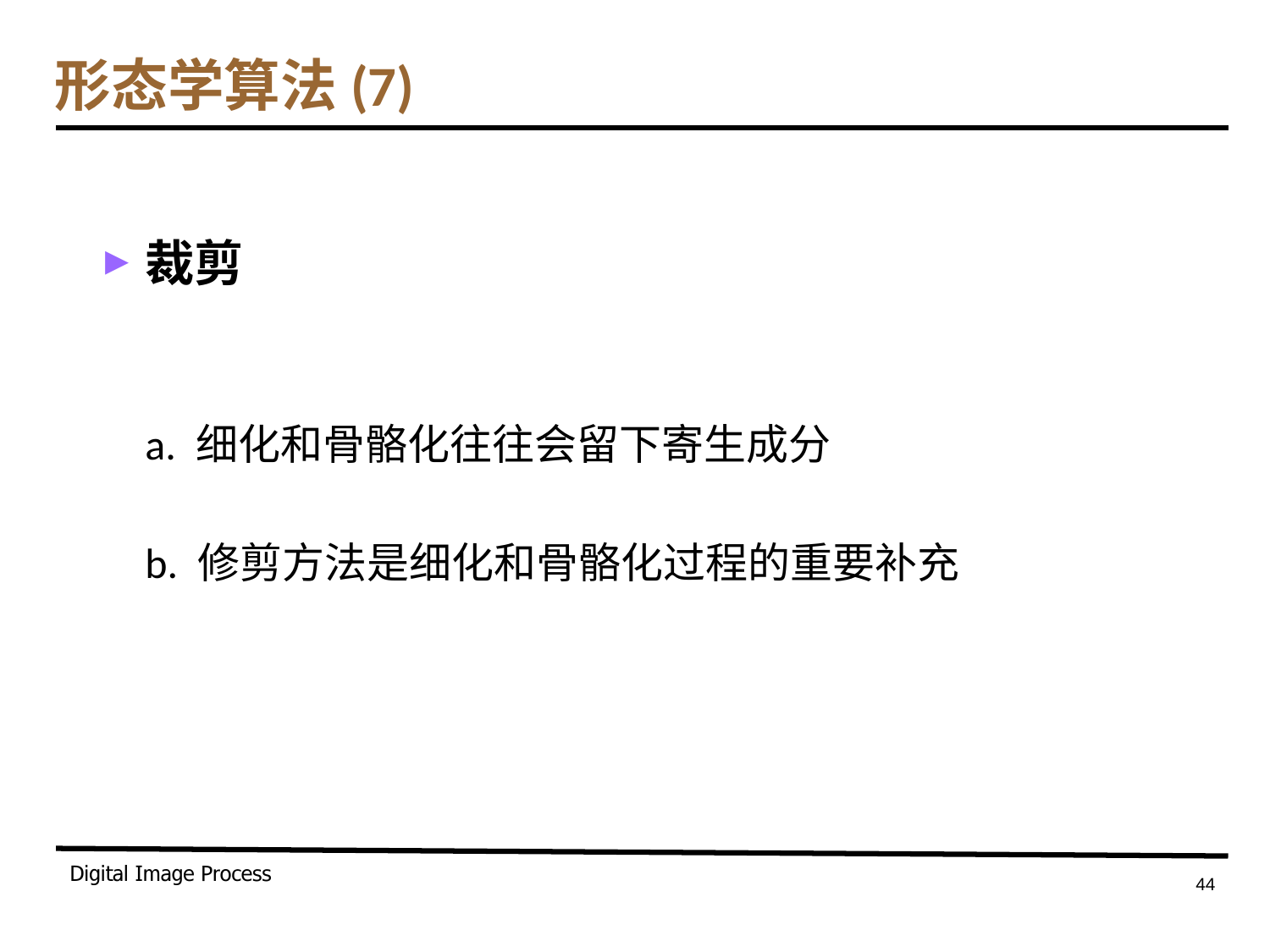

# 形态学算法(7)
裁剪

	a. 细化和骨骼化往往会留下寄生成分

	b. 修剪方法是细化和骨骼化过程的重要补充
Digital Image Process
44